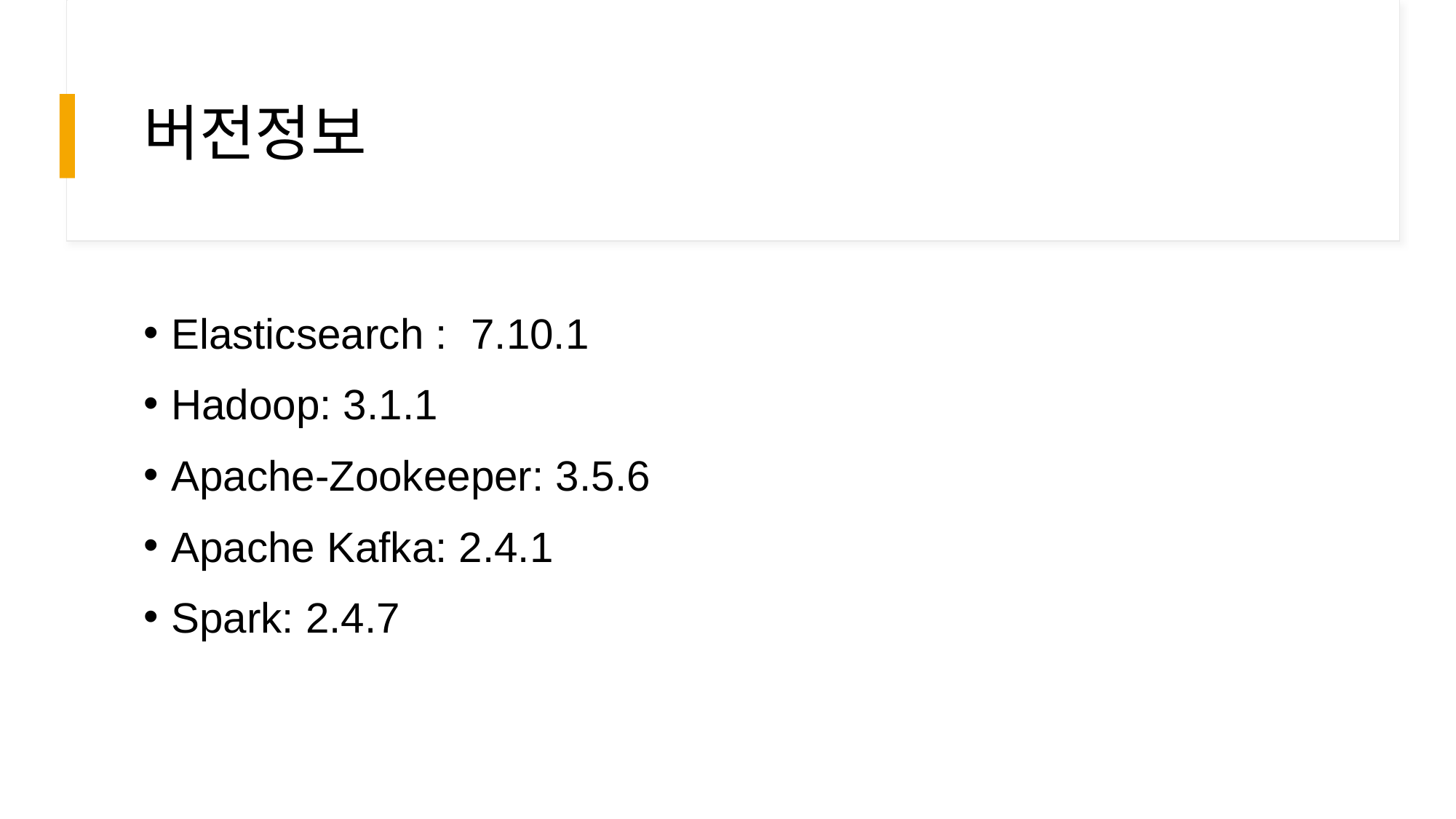

# 버전정보
Elasticsearch :  7.10.1
Hadoop: 3.1.1
Apache-Zookeeper: 3.5.6
Apache Kafka: 2.4.1
Spark: 2.4.7